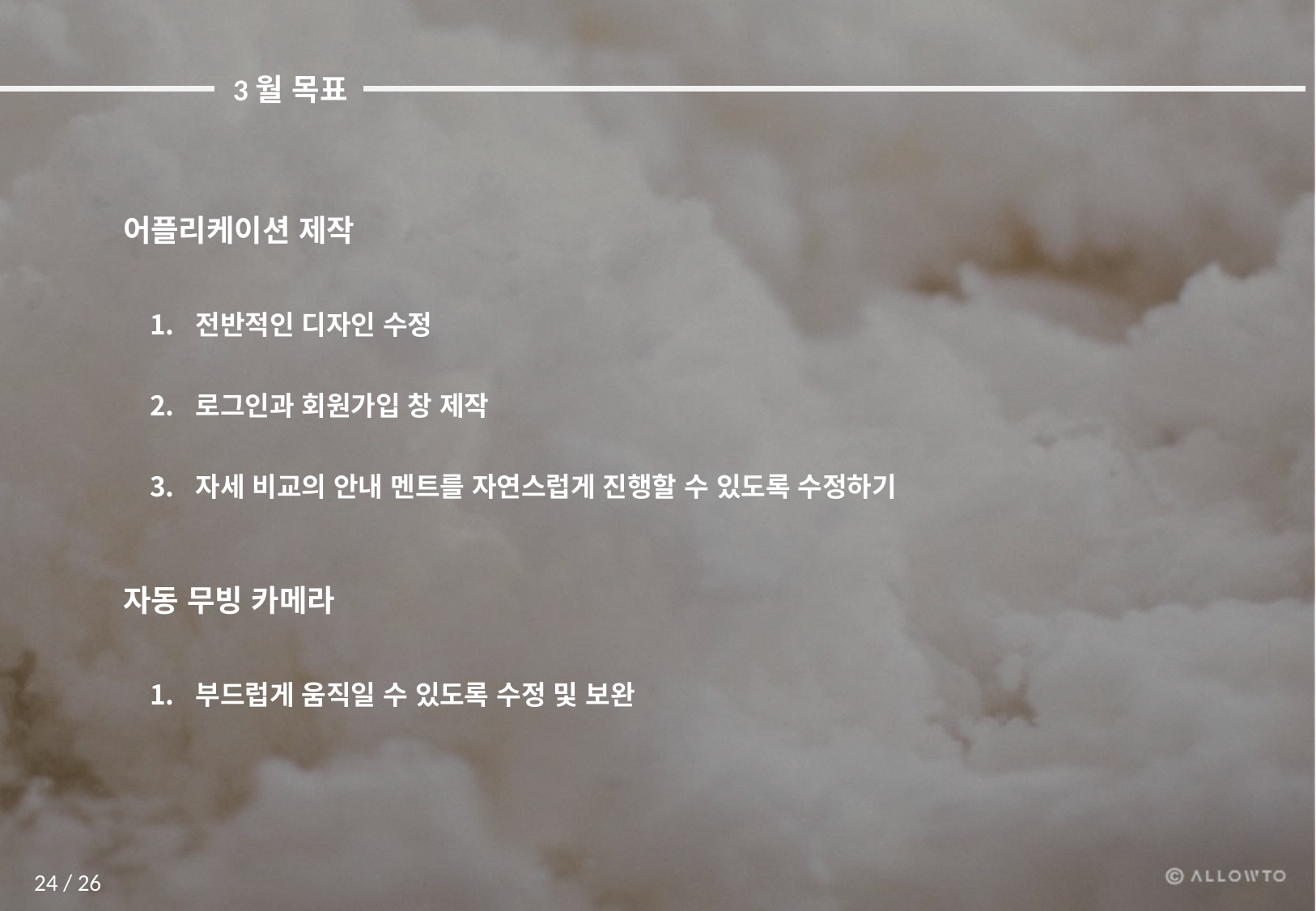

3월 목표
 어플리케이션 제작
전반적인 디자인 수정
로그인과 회원가입 창 제작
자세 비교의 안내 멘트를 자연스럽게 진행할 수 있도록 수정하기

 자동 무빙 카메라
부드럽게 움직일 수 있도록 수정 및 보완
24 / 26